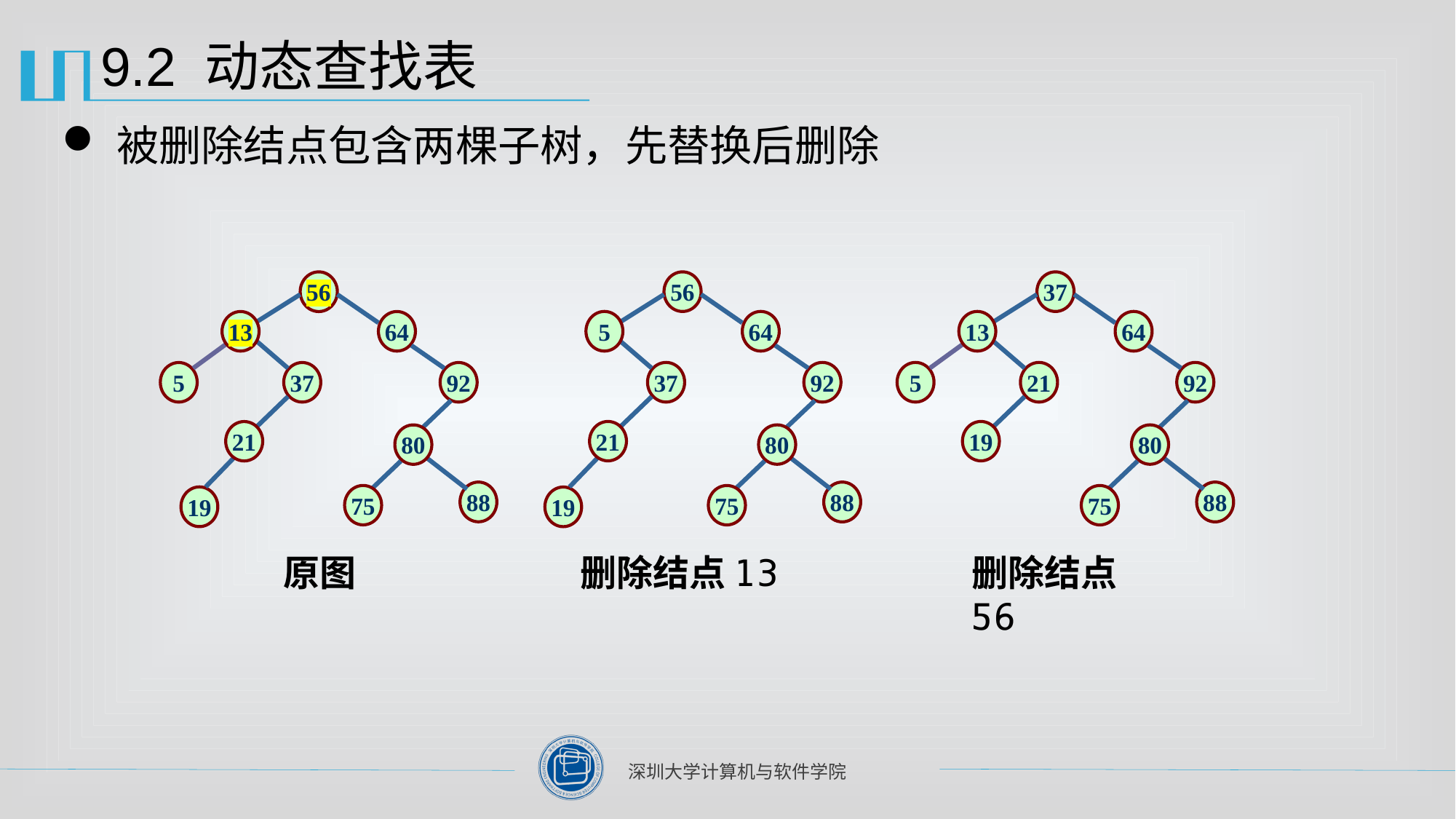

# 9.2 动态查找表
被删除结点包含两棵子树，先替换后删除

56

13
64

5
37
92

21
80

88
75
19
原图
56

5
64

37
92

21
80

88
75
19
删除结点13
37

13
64

5
21
92

19
80

88
75
删除结点56
53